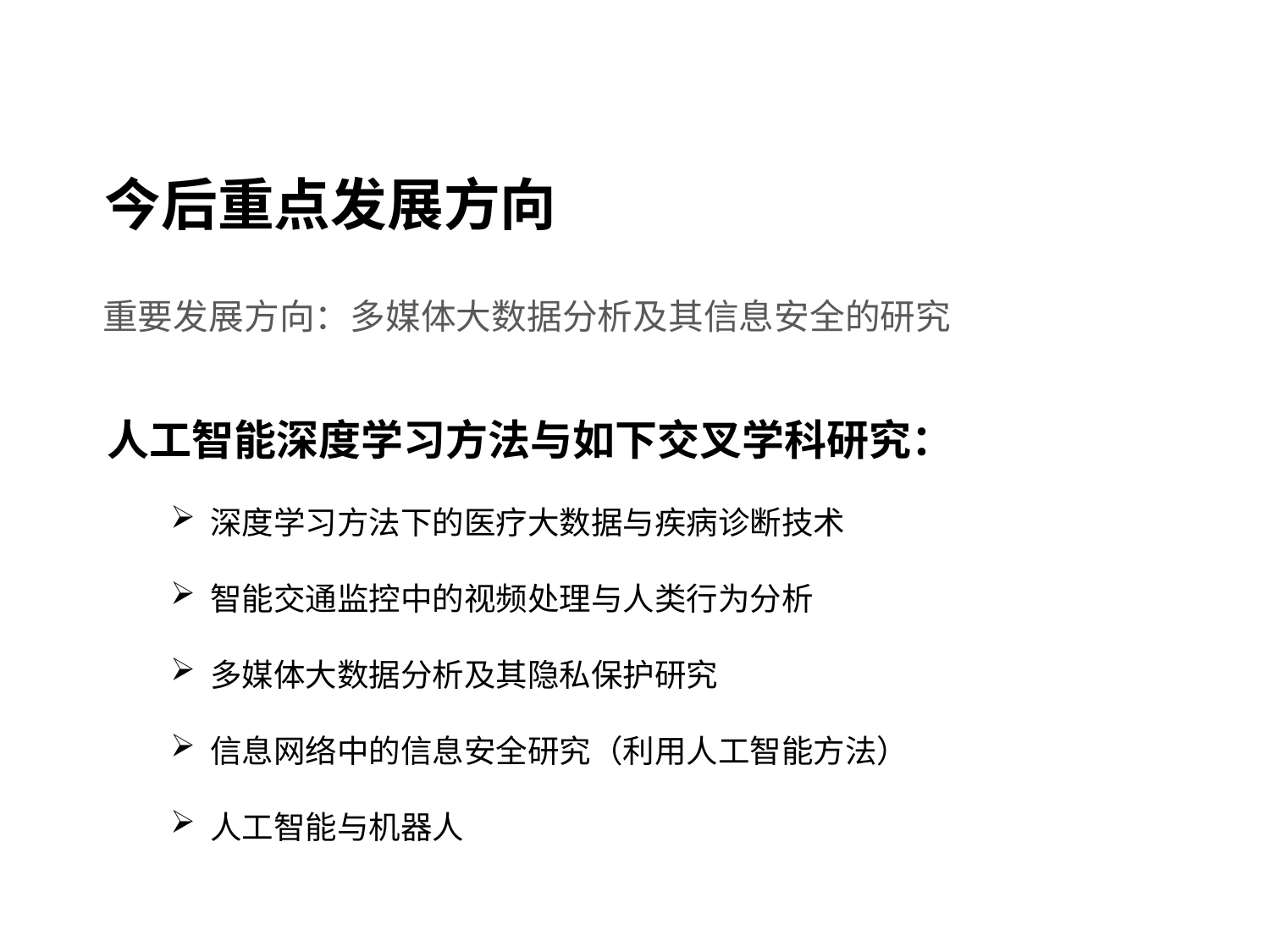

今后重点发展方向
重要发展方向：多媒体大数据分析及其信息安全的研究
人工智能深度学习方法与如下交叉学科研究：

深度学习方法下的医疗大数据与疾病诊断技术

智能交通监控中的视频处理与人类行为分析

多媒体大数据分析及其隐私保护研究

信息网络中的信息安全研究（利用人工智能方法）

人工智能与机器人